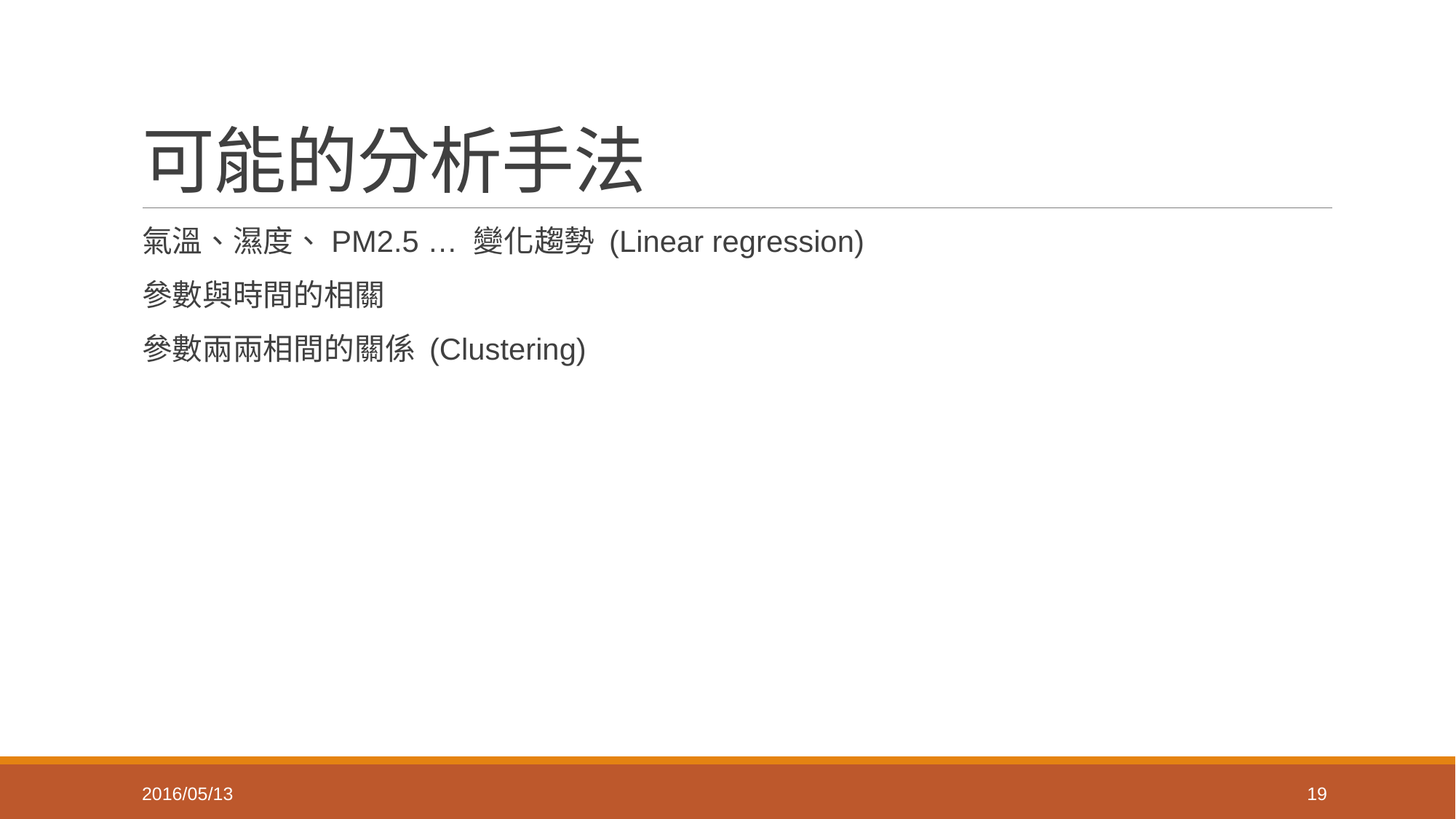

# 可能的分析手法
氣溫、濕度、PM2.5 … 變化趨勢 (Linear regression)
參數與時間的相關
參數兩兩相間的關係 (Clustering)
2016/05/13
19